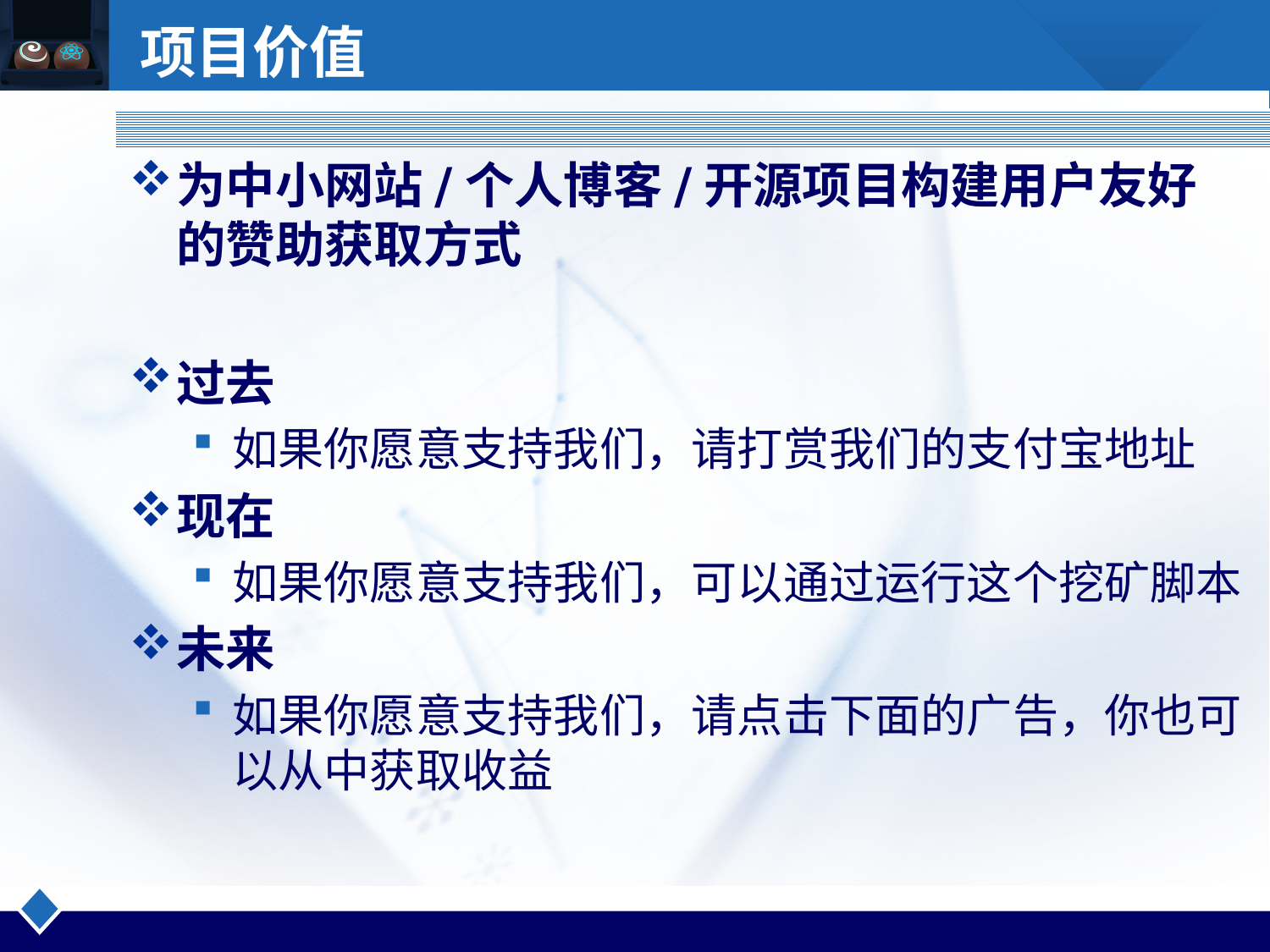

# 项目价值
为中小网站/个人博客/开源项目构建用户友好的赞助获取方式

过去
如果你愿意支持我们，请打赏我们的支付宝地址
现在
如果你愿意支持我们，可以通过运行这个挖矿脚本
未来
如果你愿意支持我们，请点击下面的广告，你也可以从中获取收益